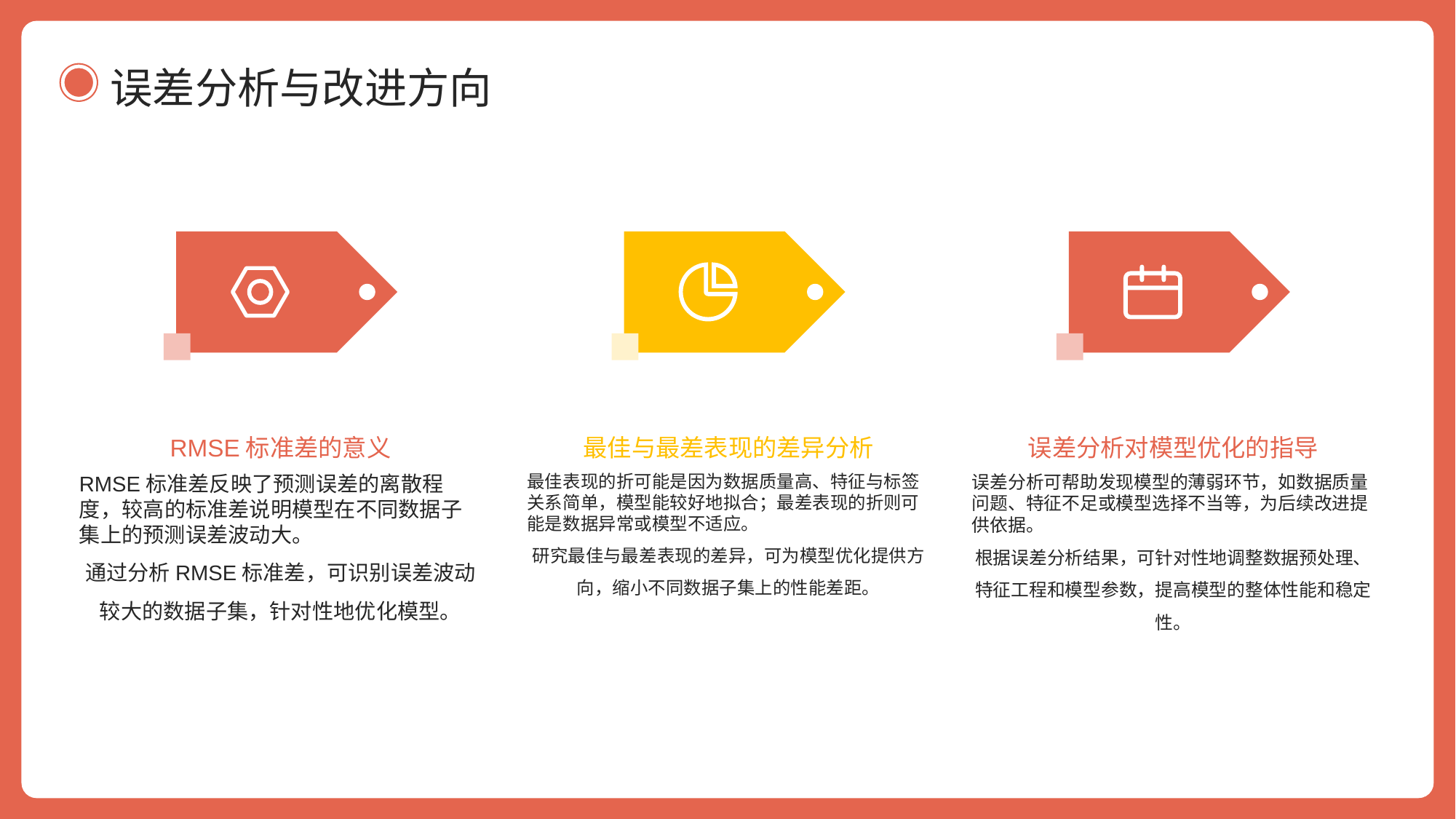

误差分析与改进方向

RMSE标准差的意义
最佳与最差表现的差异分析
误差分析对模型优化的指导
RMSE标准差反映了预测误差的离散程度，较高的标准差说明模型在不同数据子集上的预测误差波动大。
通过分析RMSE标准差，可识别误差波动较大的数据子集，针对性地优化模型。
最佳表现的折可能是因为数据质量高、特征与标签关系简单，模型能较好地拟合；最差表现的折则可能是数据异常或模型不适应。
研究最佳与最差表现的差异，可为模型优化提供方向，缩小不同数据子集上的性能差距。
误差分析可帮助发现模型的薄弱环节，如数据质量问题、特征不足或模型选择不当等，为后续改进提供依据。
根据误差分析结果，可针对性地调整数据预处理、特征工程和模型参数，提高模型的整体性能和稳定性。